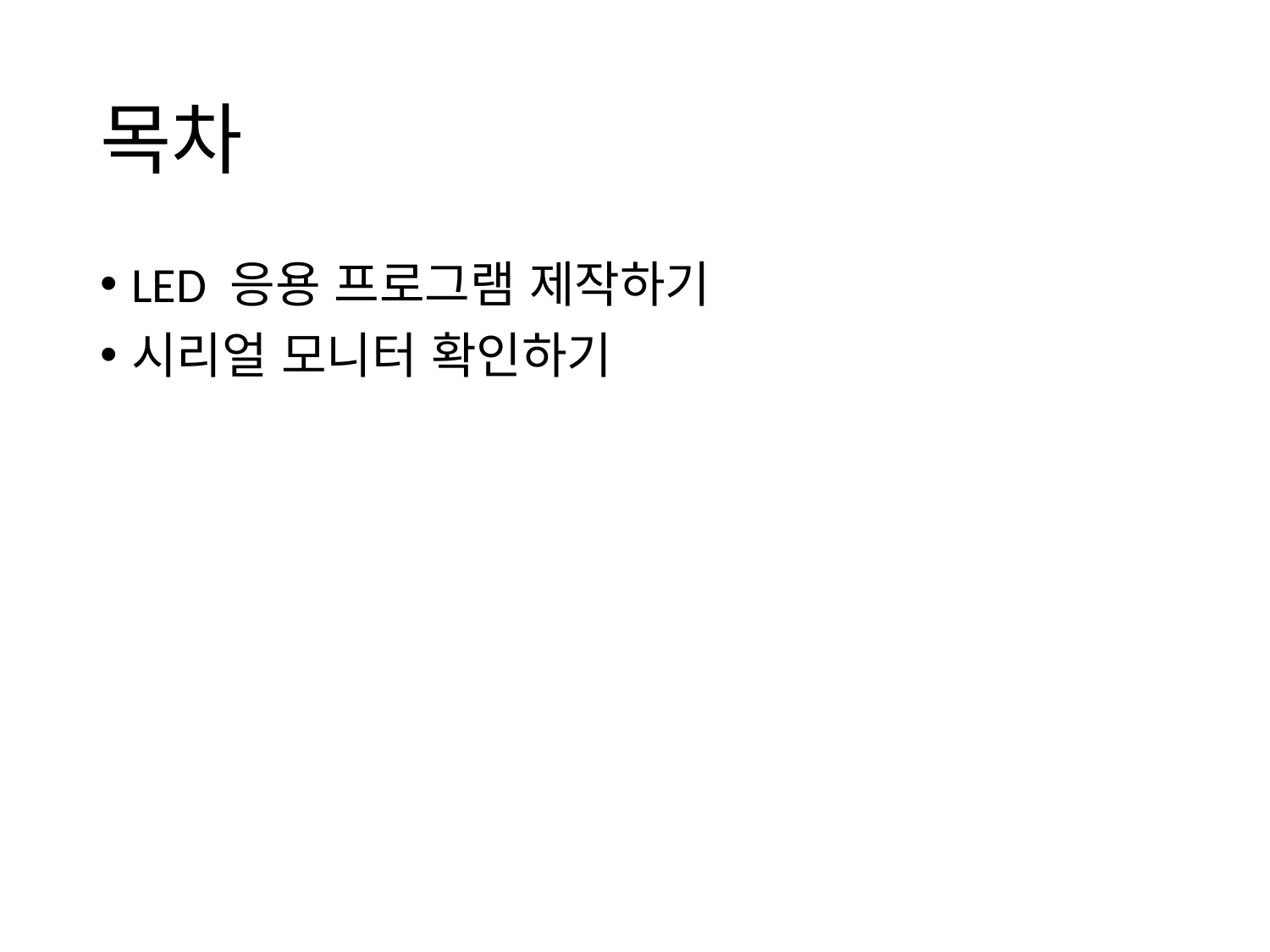

# 목차
LED 응용 프로그램 제작하기
시리얼 모니터 확인하기